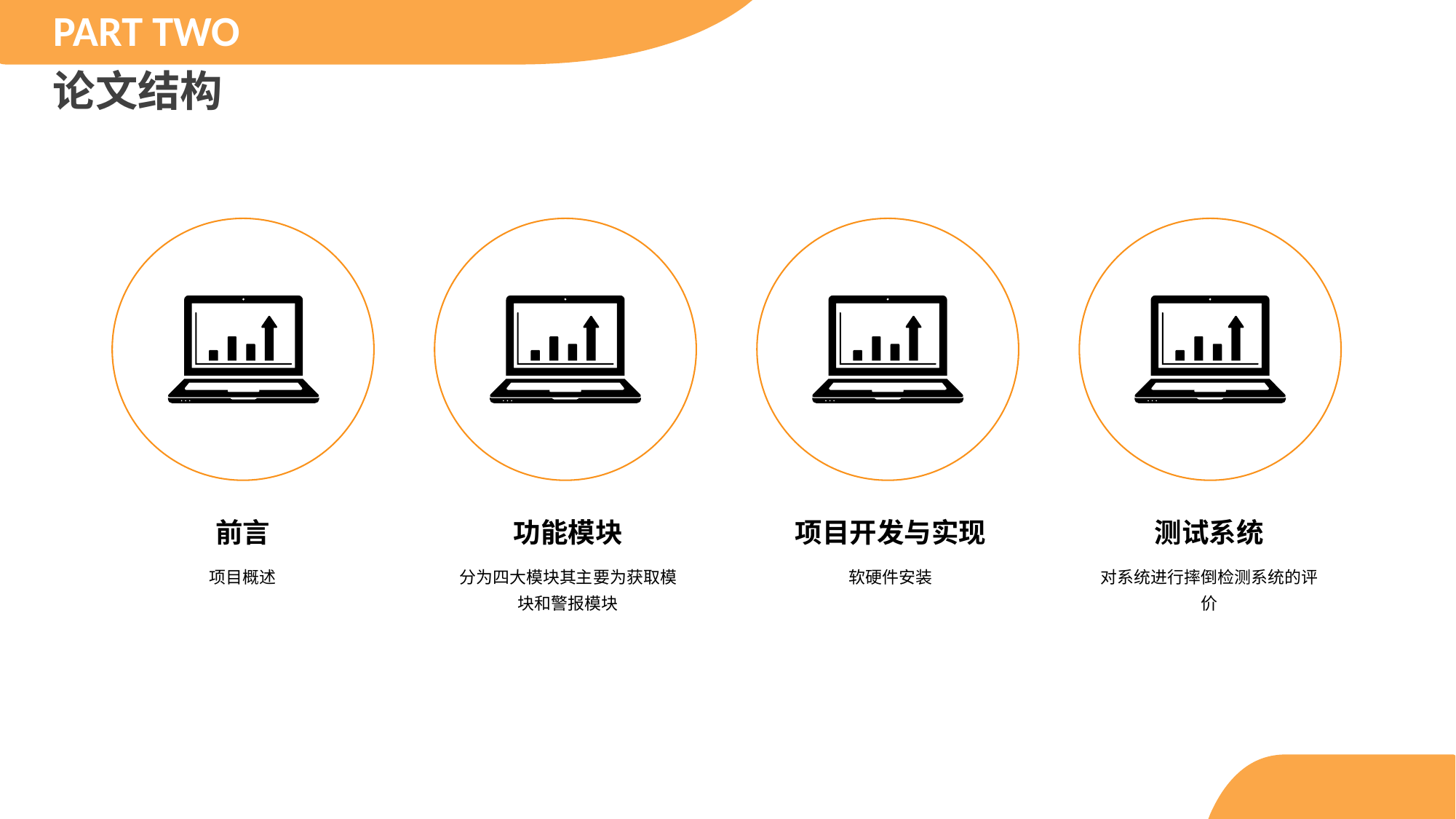

PART TWO
论文结构

前言
项目概述

功能模块
分为四大模块其主要为获取模块和警报模块

项目开发与实现
软硬件安装

测试系统
对系统进行摔倒检测系统的评价